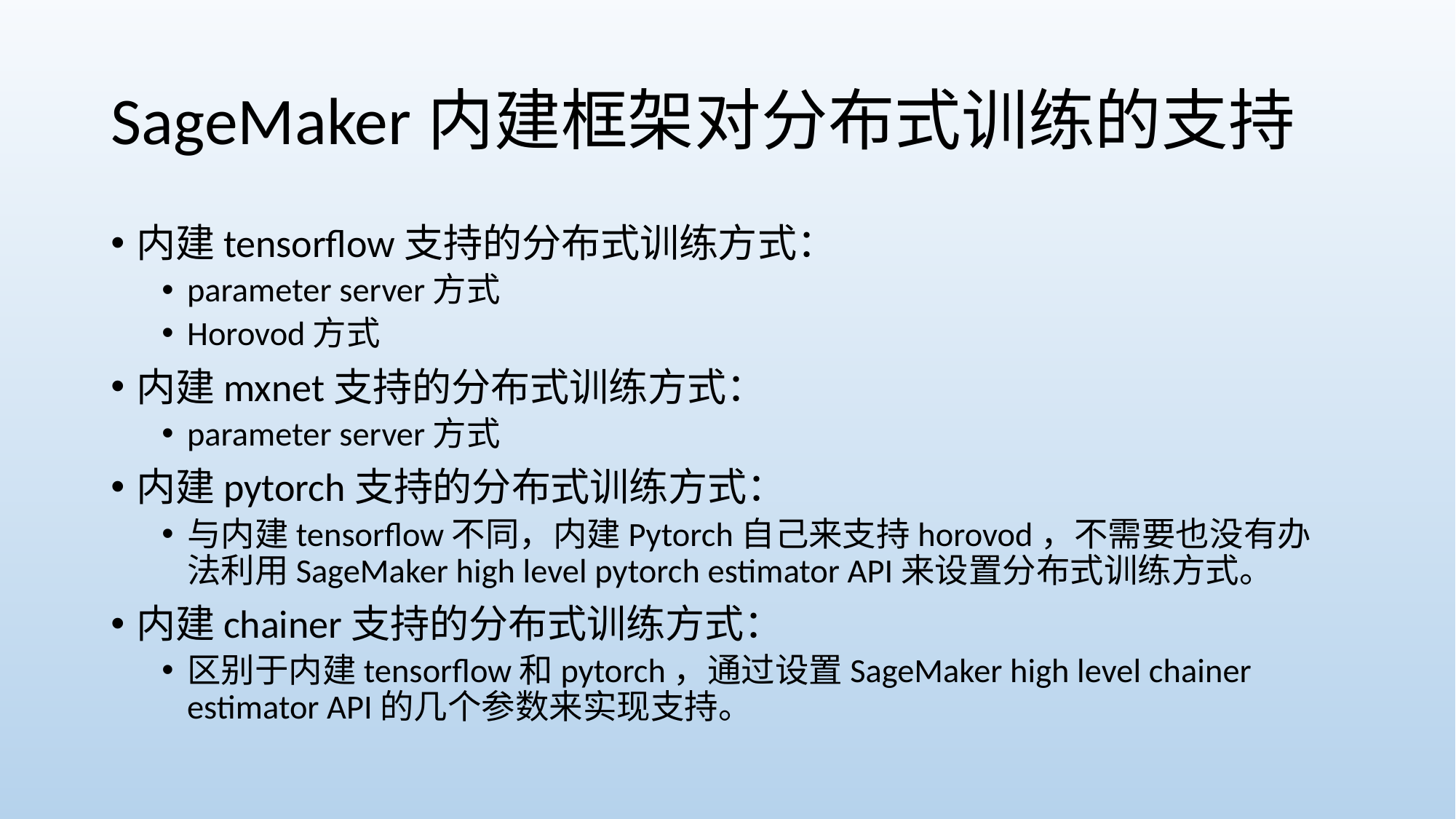

# SageMaker内建框架对分布式训练的支持
内建tensorflow支持的分布式训练方式：
parameter server方式
Horovod方式
内建mxnet支持的分布式训练方式：
parameter server方式
内建pytorch支持的分布式训练方式：
与内建tensorflow不同，内建Pytorch自己来支持horovod，不需要也没有办法利用SageMaker high level pytorch estimator API来设置分布式训练方式。
内建chainer支持的分布式训练方式：
区别于内建tensorflow和pytorch，通过设置SageMaker high level chainer estimator API的几个参数来实现支持。